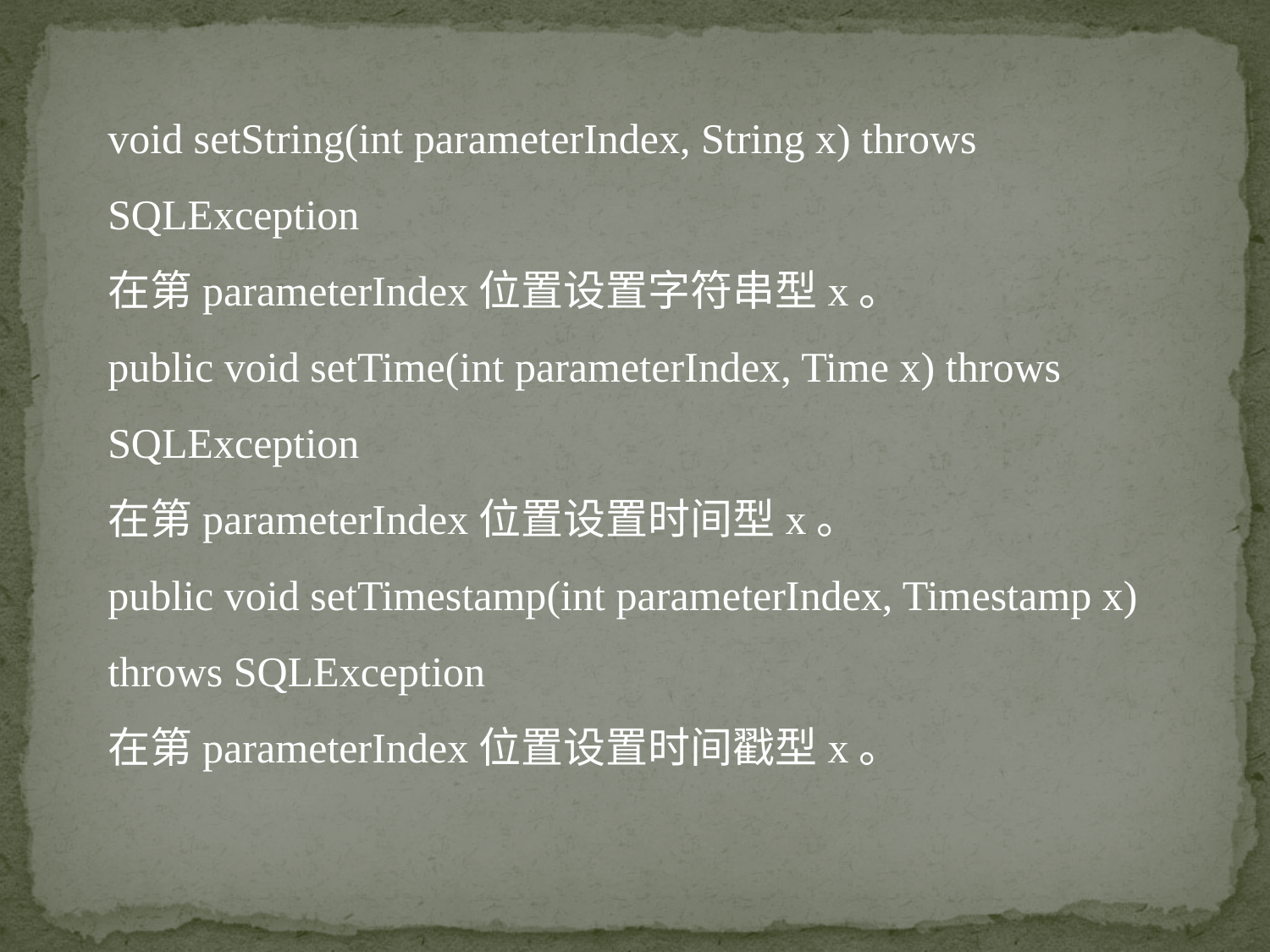

void setString(int parameterIndex, String x) throws SQLException
在第parameterIndex位置设置字符串型x。
public void setTime(int parameterIndex, Time x) throws SQLException
在第parameterIndex位置设置时间型x。
public void setTimestamp(int parameterIndex, Timestamp x) throws SQLException
在第parameterIndex位置设置时间戳型x。